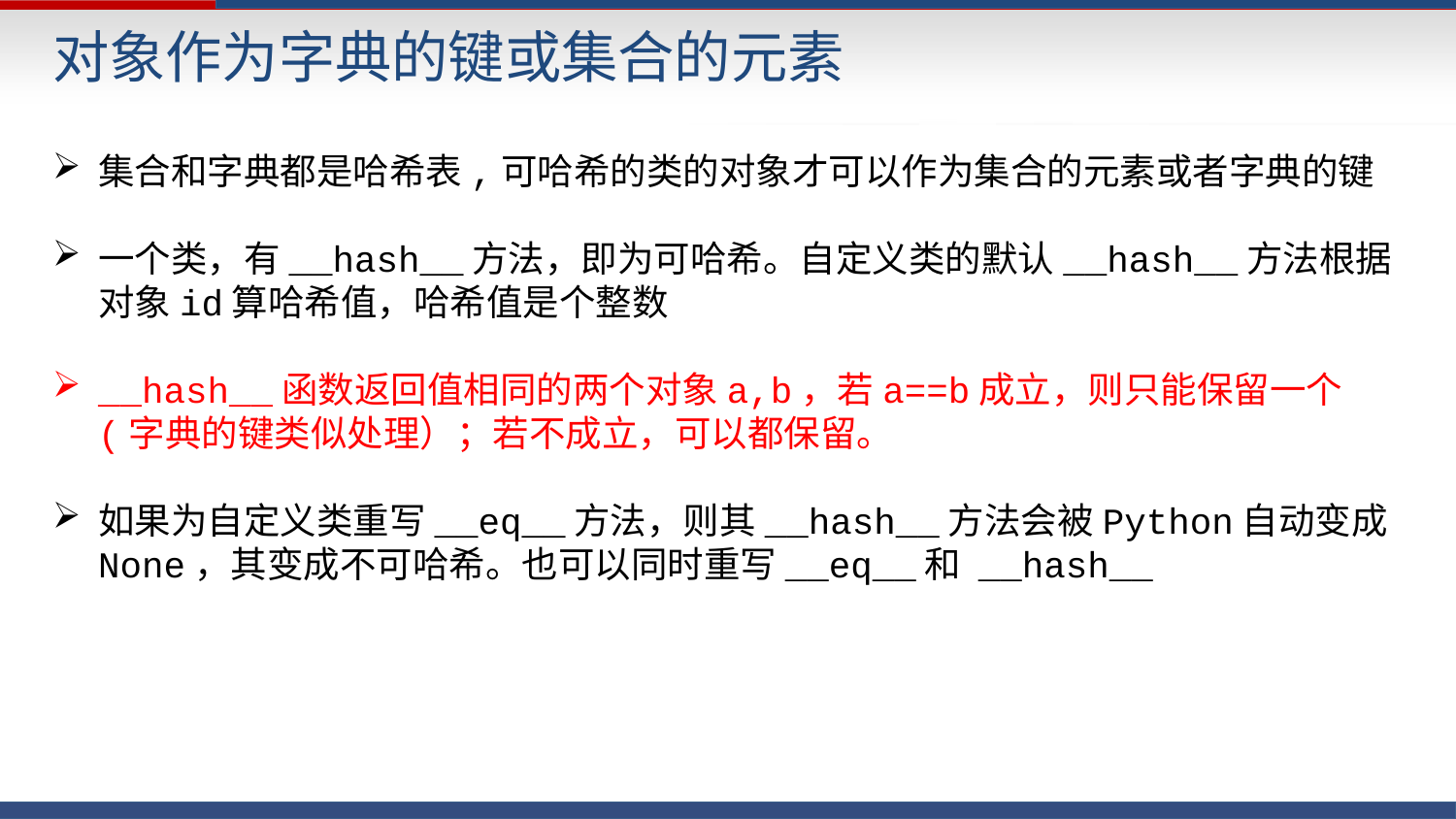

对象作为字典的键或集合的元素

集合和字典都是哈希表,可哈希的类的对象才可以作为集合的元素或者字典的键

一个类，有__hash__方法，即为可哈希。自定义类的默认__hash__方法根据对象id算哈希值，哈希值是个整数

__hash__函数返回值相同的两个对象a,b，若a==b成立，则只能保留一个(字典的键类似处理）；若不成立，可以都保留。

如果为自定义类重写__eq__方法，则其__hash__方法会被Python自动变成None，其变成不可哈希。也可以同时重写__eq__和 __hash__